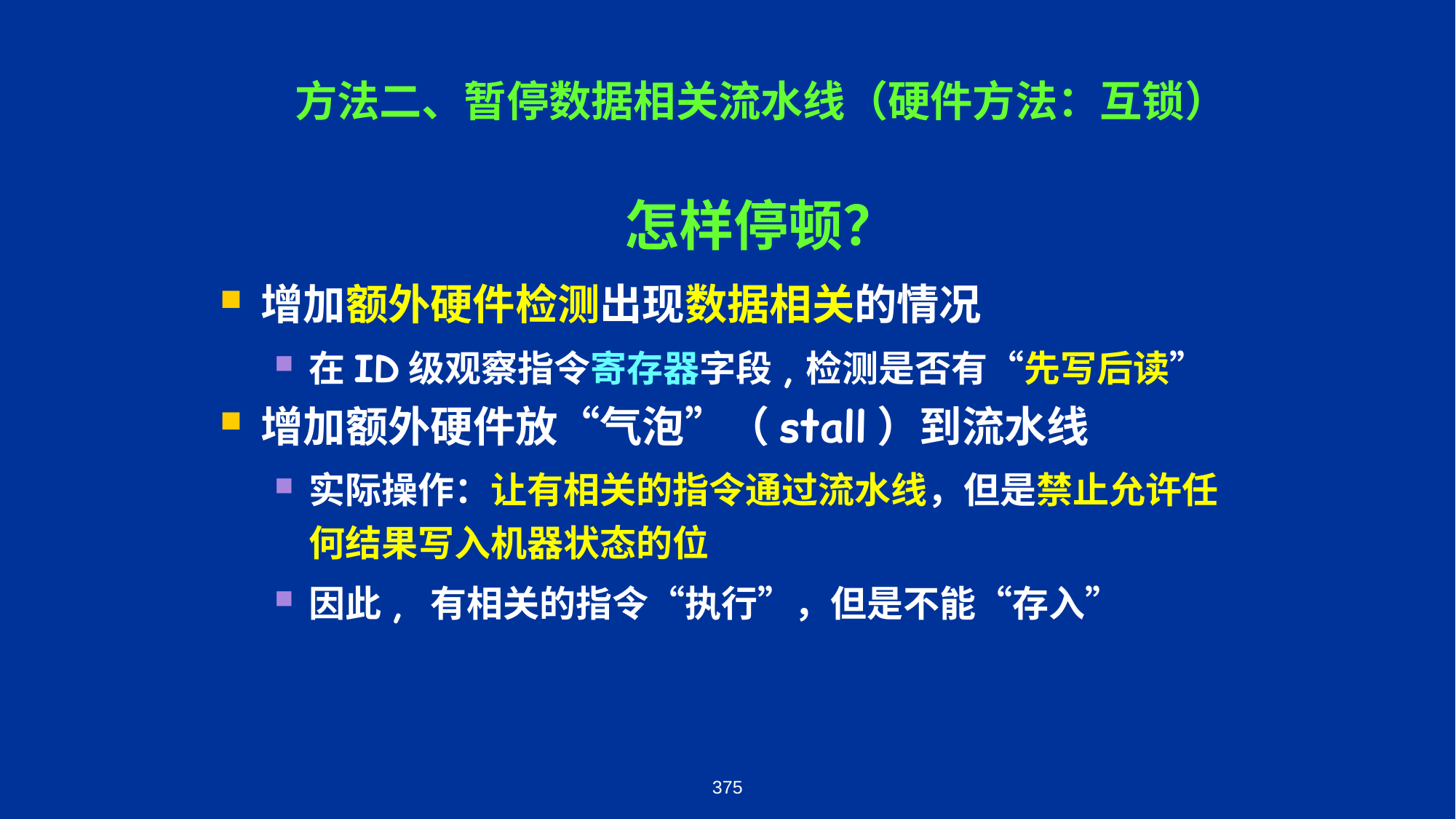

# 方法二、暂停数据相关流水线（硬件方法：互锁） 怎样停顿？
增加额外硬件检测出现数据相关的情况
在ID级观察指令寄存器字段,检测是否有“先写后读”
增加额外硬件放“气泡”（stall）到流水线
实际操作：让有相关的指令通过流水线，但是禁止允许任何结果写入机器状态的位
因此, 有相关的指令“执行”，但是不能“存入”
375